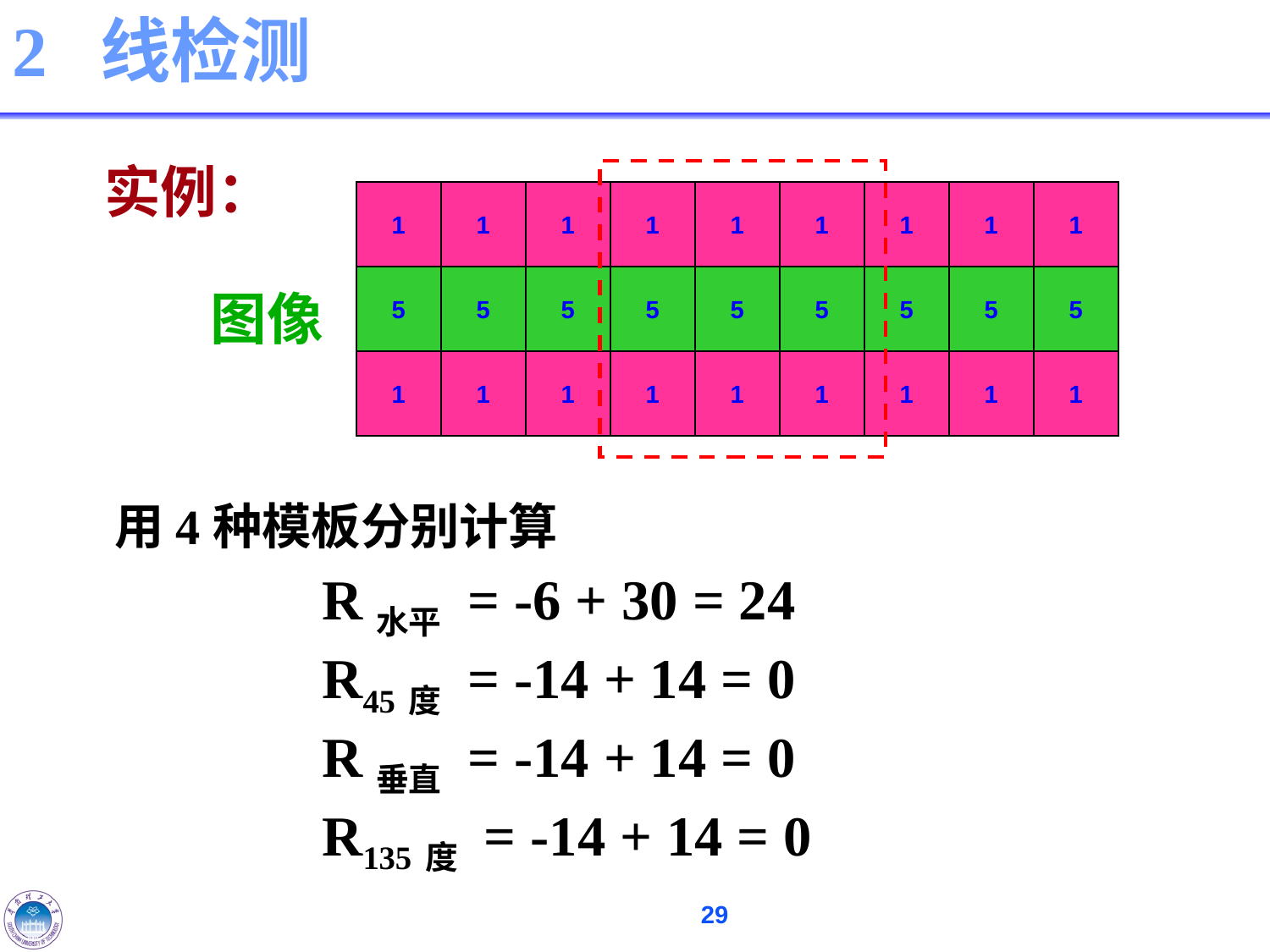

# 2  线检测
实例：

1
1
1
1
1
1
1
1
1
5
5
5
5
5
5
5
5
5
1
1
1
1
1
1
1
1
1
图像
用4种模板分别计算
		R水平 = -6 + 30 = 24
		R45度 = -14 + 14 = 0
		R垂直 = -14 + 14 = 0
		R135度 = -14 + 14 = 0